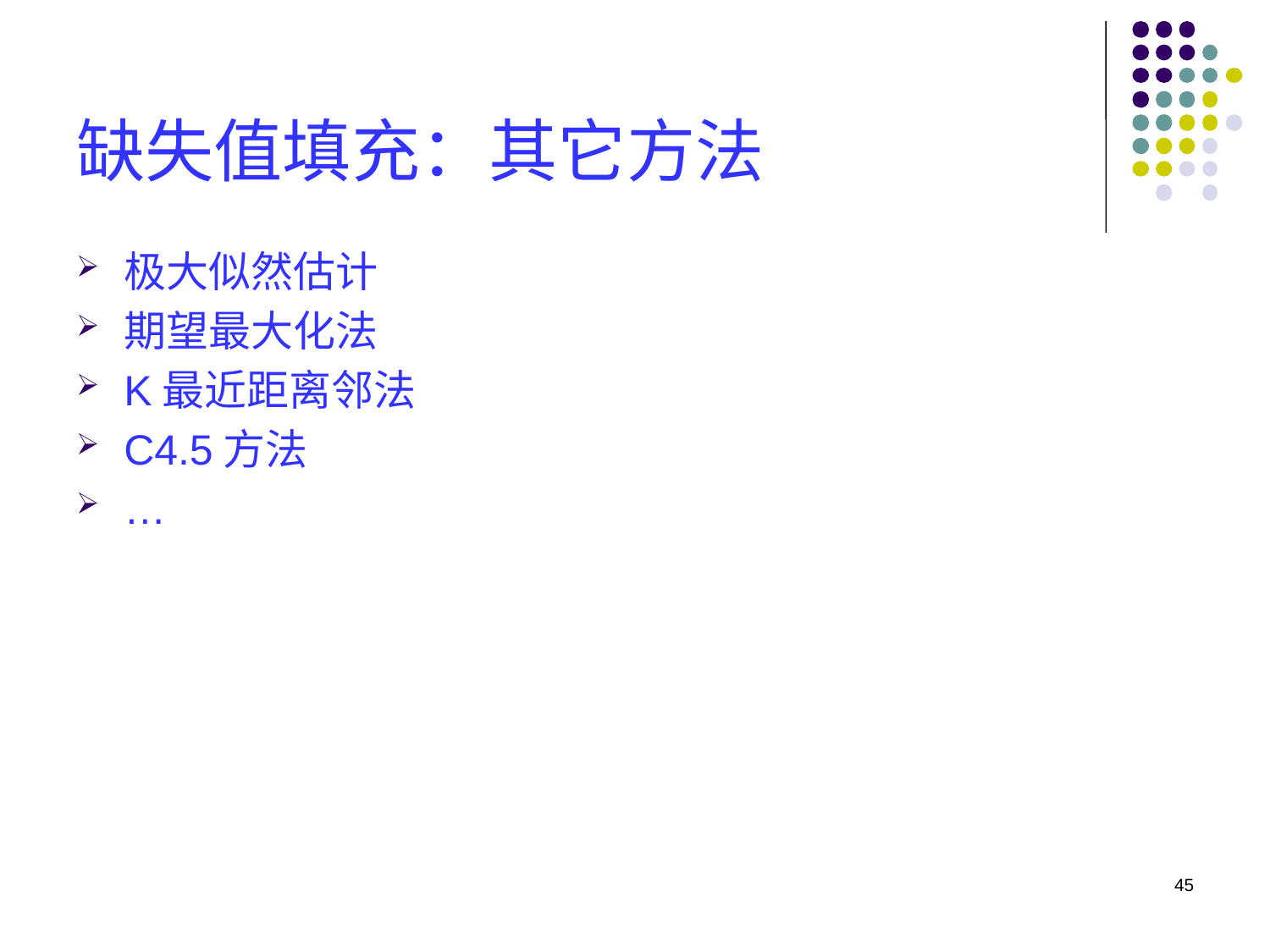

# 缺失值填充：其它方法
极大似然估计
期望最大化法
K最近距离邻法
C4.5方法
…
45